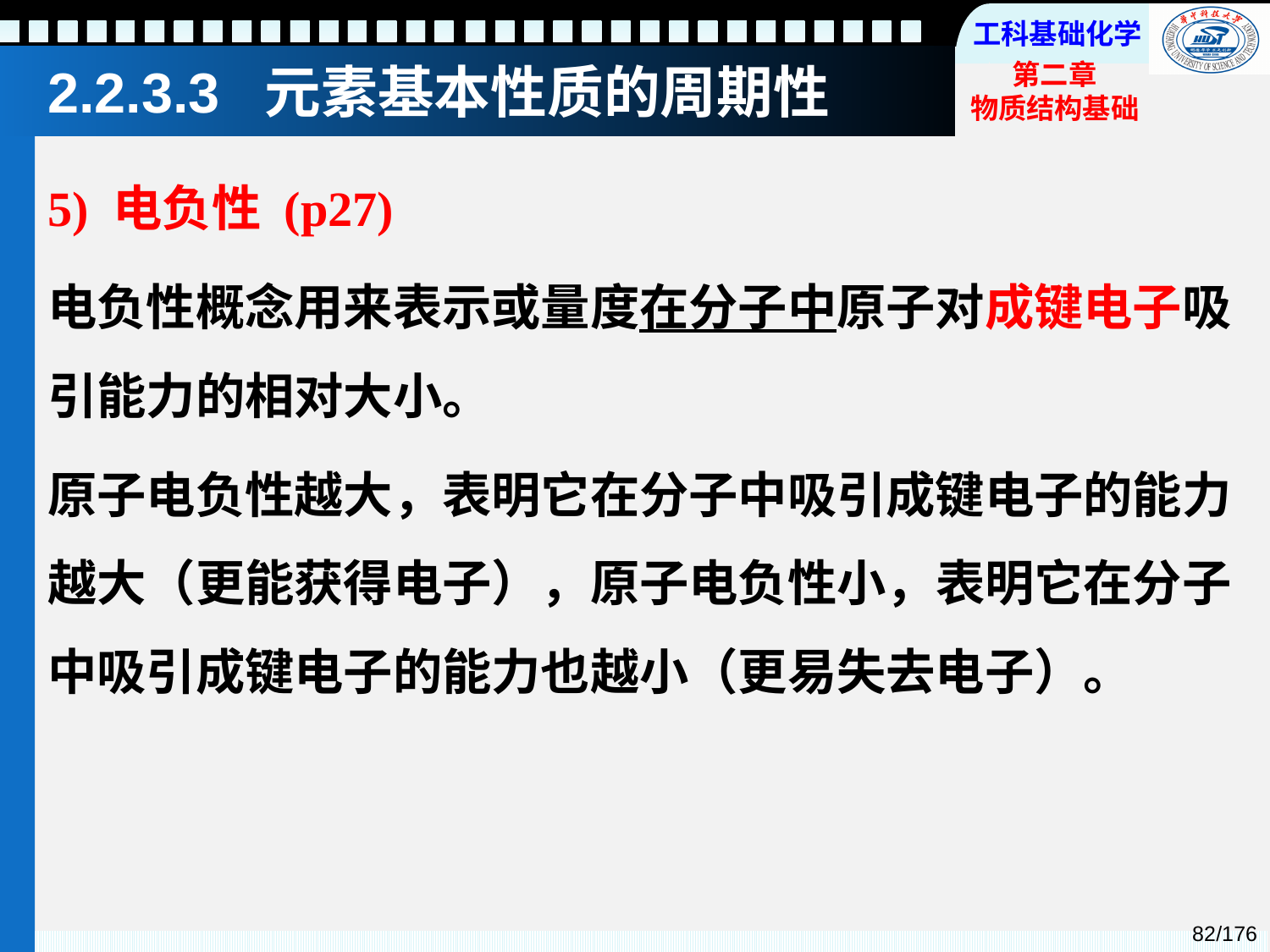

# 2.2.3.3  元素基本性质的周期性
5) 电负性 (p27)
电负性概念用来表示或量度在分子中原子对成键电子吸引能力的相对大小。
原子电负性越大，表明它在分子中吸引成键电子的能力越大（更能获得电子），原子电负性小，表明它在分子中吸引成键电子的能力也越小（更易失去电子）。